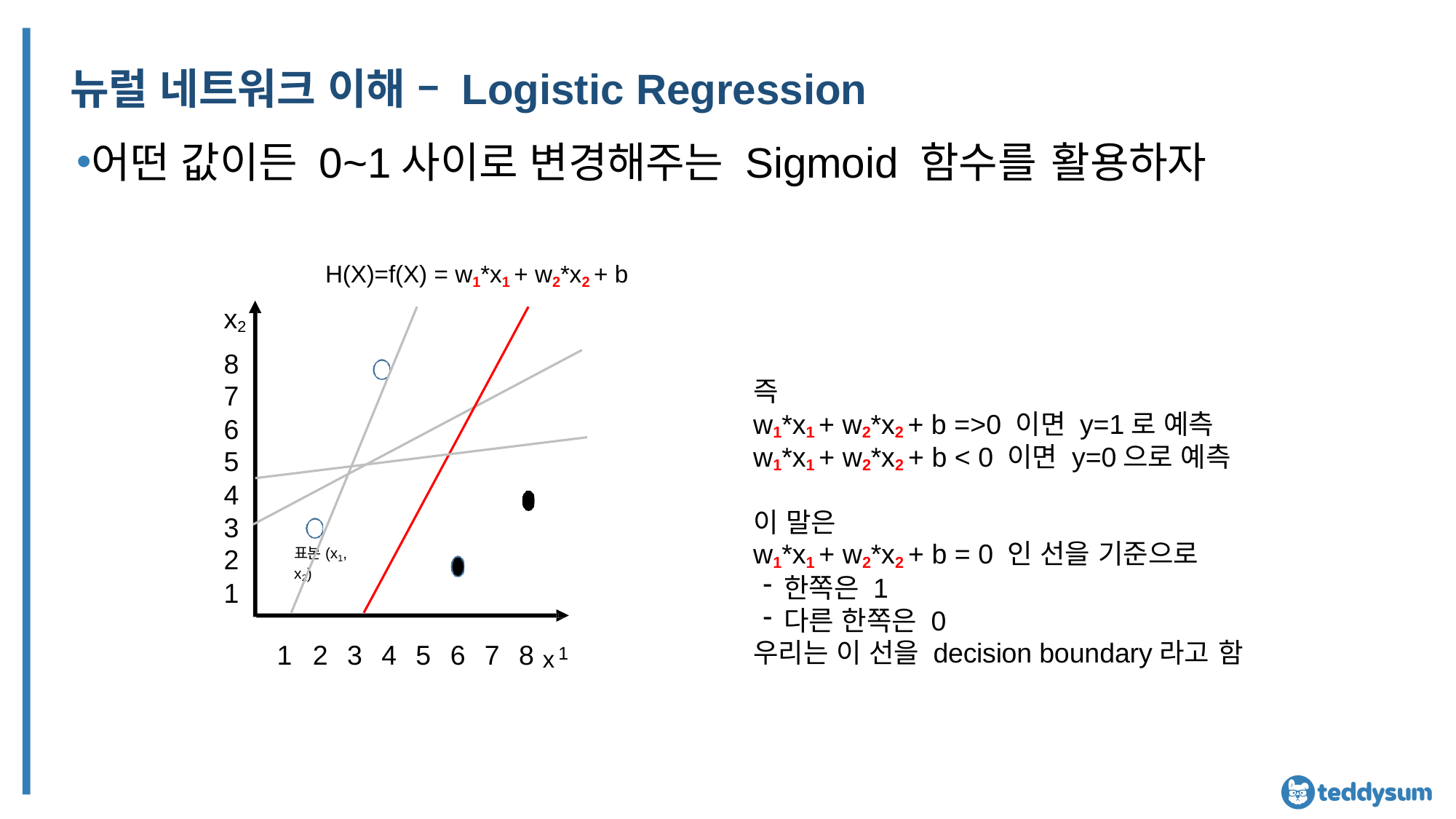

# 뉴럴 네트워크 이해 – Logistic Regression
어떤 값이든 0~1사이로 변경해주는 Sigmoid 함수를 활용하자
H(X)=f(X) = w1*x1 + w2*x2 + b
x2
8
7
6
5
4
3
2
1

즉
w1*x1 + w2*x2 + b =>0 이면 y=1로 예측  w1*x1 + w2*x2 + b < 0 이면 y=0으로 예측
이 말은
w1*x1 + w2*x2 + b = 0 인 선을 기준으로
한쪽은 1
다른 한쪽은 0
우리는 이 선을 decision boundary라고 함

표본(x1, x2)

1	2	3	4	5	6	7	8 x
1